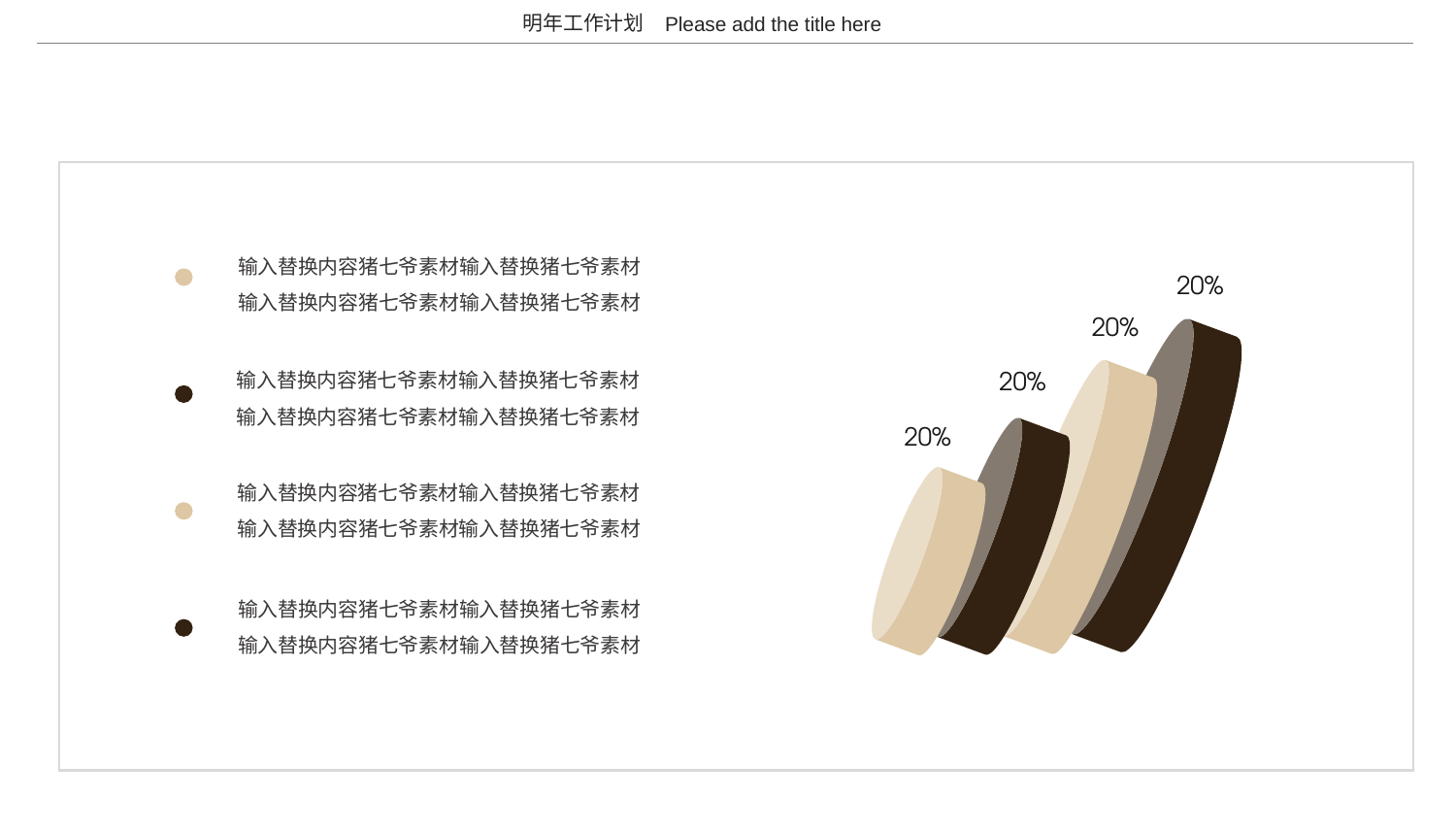

明年工作计划
Please add the title here

输入替换内容猪七爷素材输入替换猪七爷素材输入替换内容猪七爷素材输入替换猪七爷素材
20%

20%
输入替换内容猪七爷素材输入替换猪七爷素材输入替换内容猪七爷素材输入替换猪七爷素材
20%

20%

输入替换内容猪七爷素材输入替换猪七爷素材输入替换内容猪七爷素材输入替换猪七爷素材

输入替换内容猪七爷素材输入替换猪七爷素材输入替换内容猪七爷素材输入替换猪七爷素材